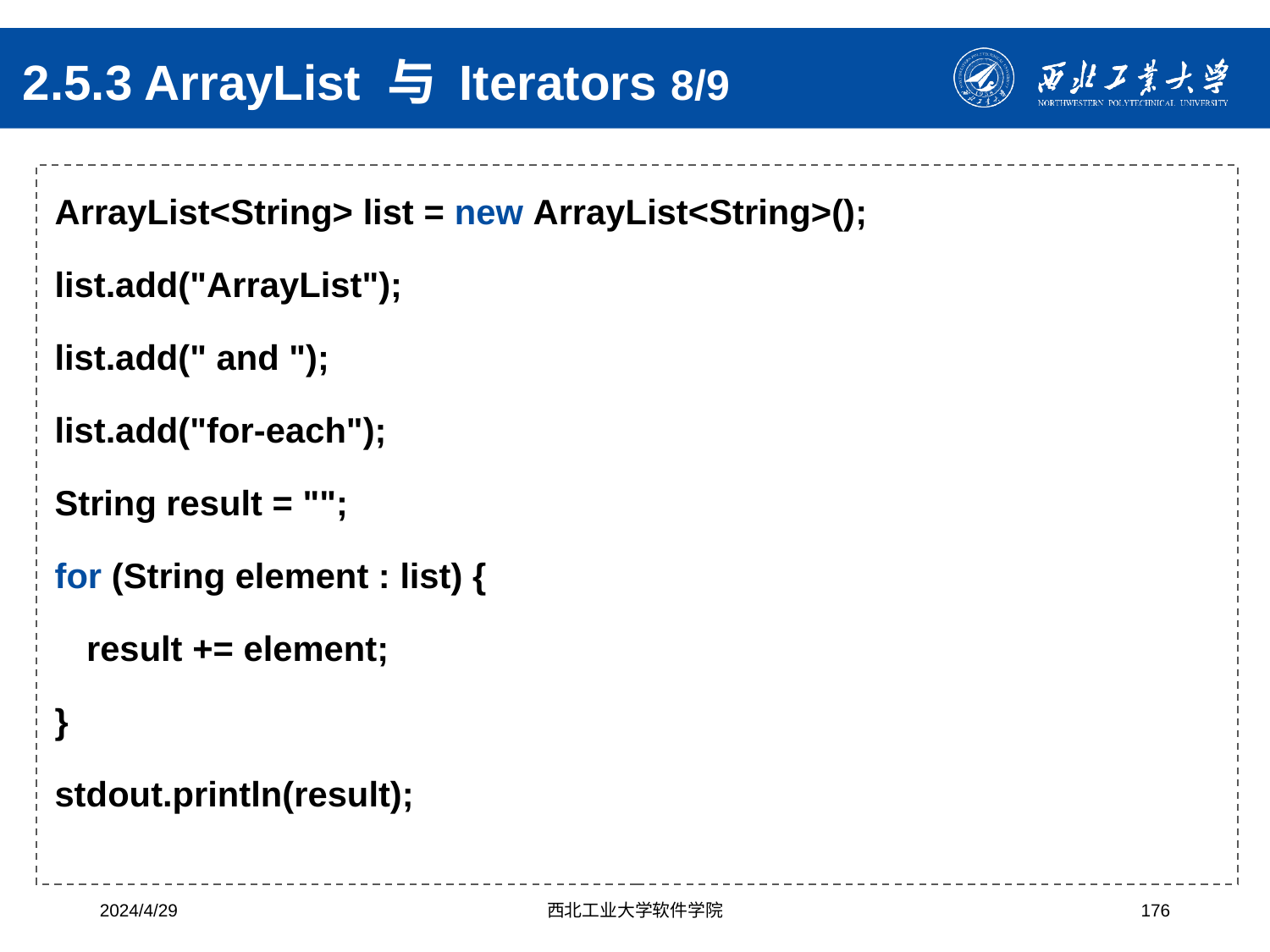

# 2.5.3 ArrayList 与 Iterators 8/9
ArrayList<String> list = new ArrayList<String>();
list.add("ArrayList");
list.add(" and ");
list.add("for-each");
String result = "";
for (String element : list) {
result += element;
}
stdout.println(result);

2024/4/29
西北工业大学软件学院
176